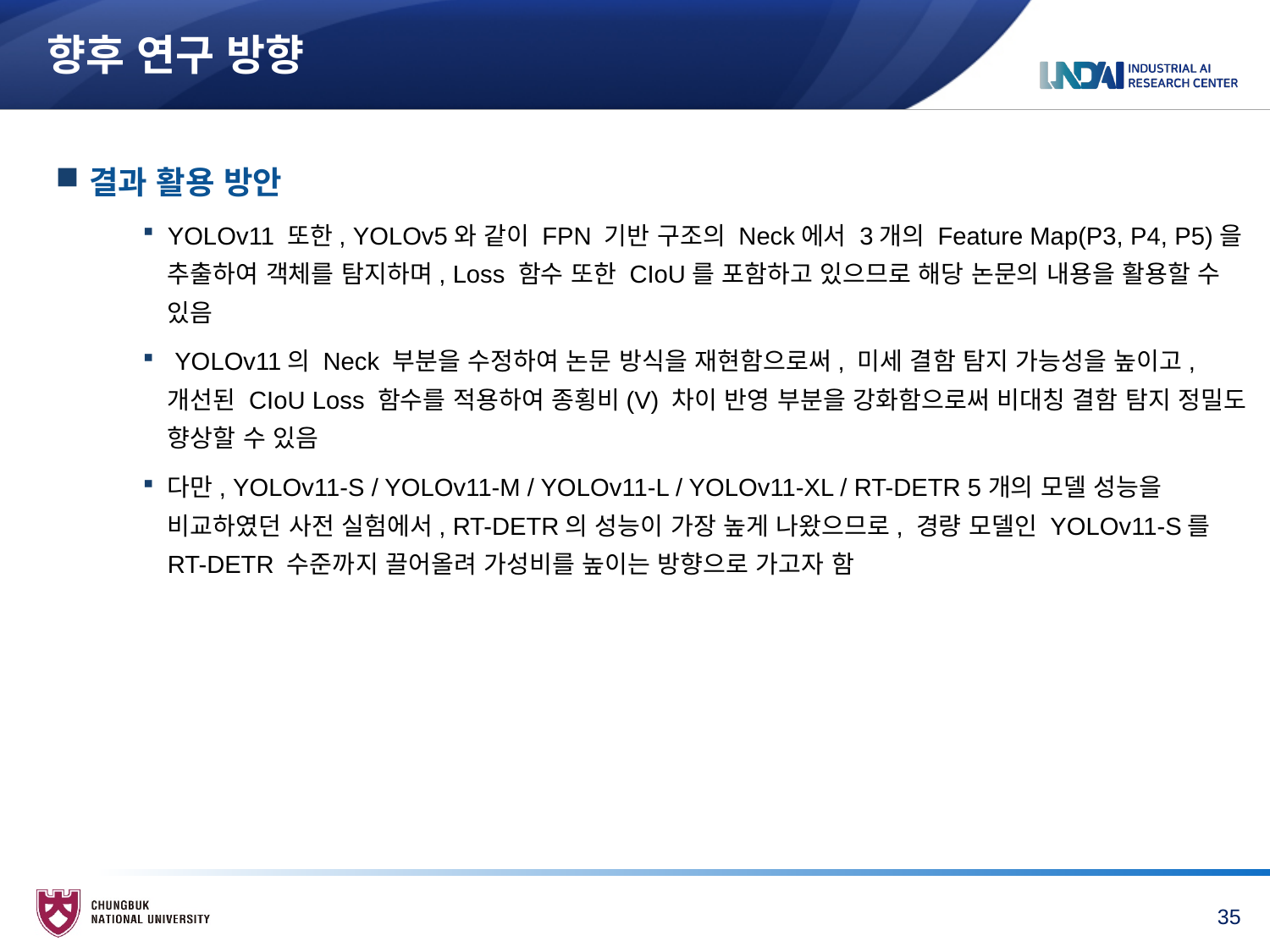

# 향후 연구 방향
결과 활용 방안
YOLOv11 또한, YOLOv5와 같이 FPN 기반 구조의 Neck에서 3개의 Feature Map(P3, P4, P5)을 추출하여 객체를 탐지하며, Loss 함수 또한 CIoU를 포함하고 있으므로 해당 논문의 내용을 활용할 수 있음
 YOLOv11의 Neck 부분을 수정하여 논문 방식을 재현함으로써, 미세 결함 탐지 가능성을 높이고, 개선된 CIoU Loss 함수를 적용하여 종횡비(V) 차이 반영 부분을 강화함으로써 비대칭 결함 탐지 정밀도 향상할 수 있음
다만, YOLOv11-S / YOLOv11-M / YOLOv11-L / YOLOv11-XL / RT-DETR 5개의 모델 성능을 비교하였던 사전 실험에서, RT-DETR의 성능이 가장 높게 나왔으므로, 경량 모델인 YOLOv11-S를 RT-DETR 수준까지 끌어올려 가성비를 높이는 방향으로 가고자 함